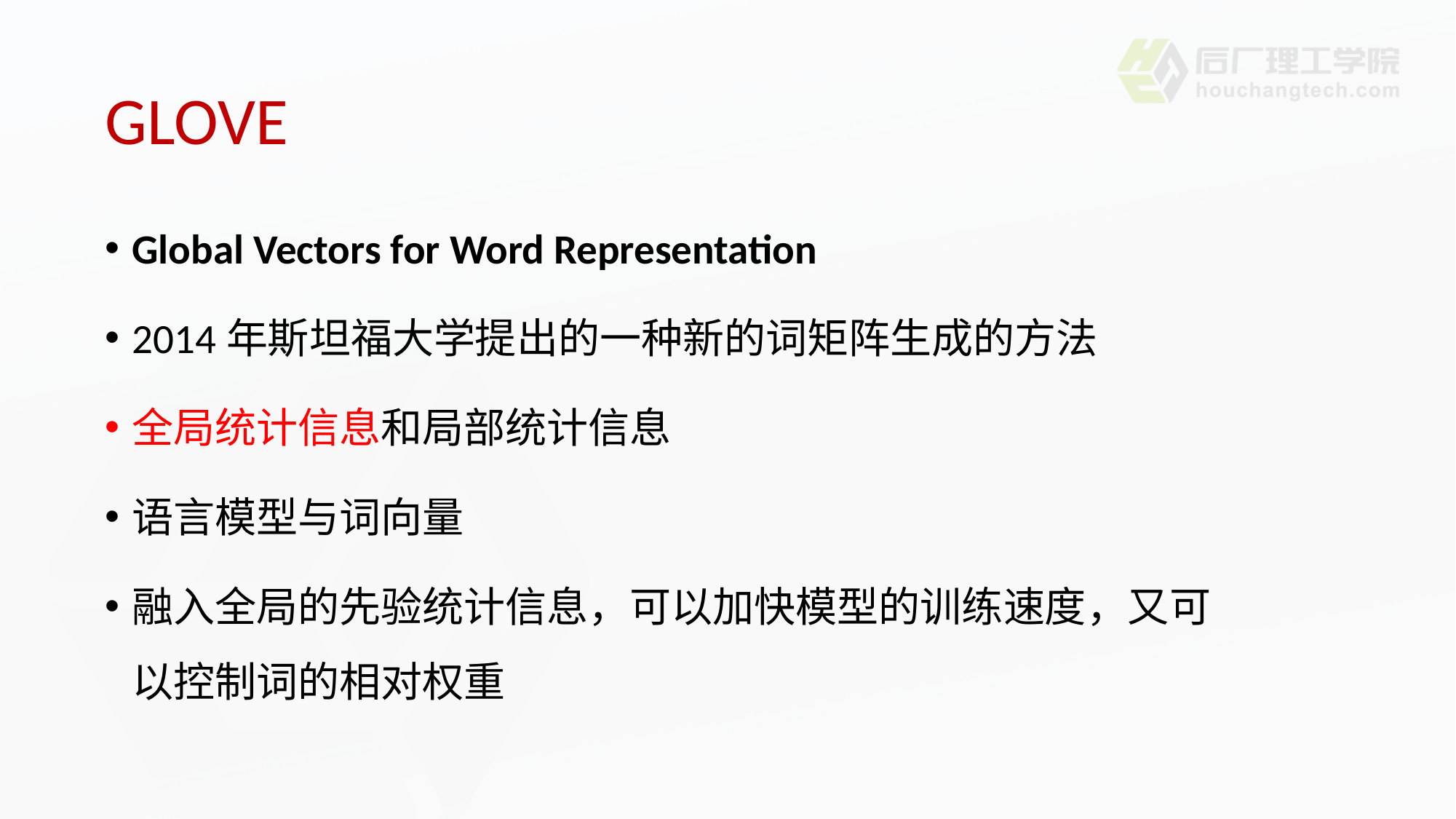

# GLOVE
Global Vectors for Word Representation
2014年斯坦福大学提出的一种新的词矩阵生成的方法
全局统计信息和局部统计信息
语言模型与词向量
融入全局的先验统计信息，可以加快模型的训练速度，又可以控制词的相对权重